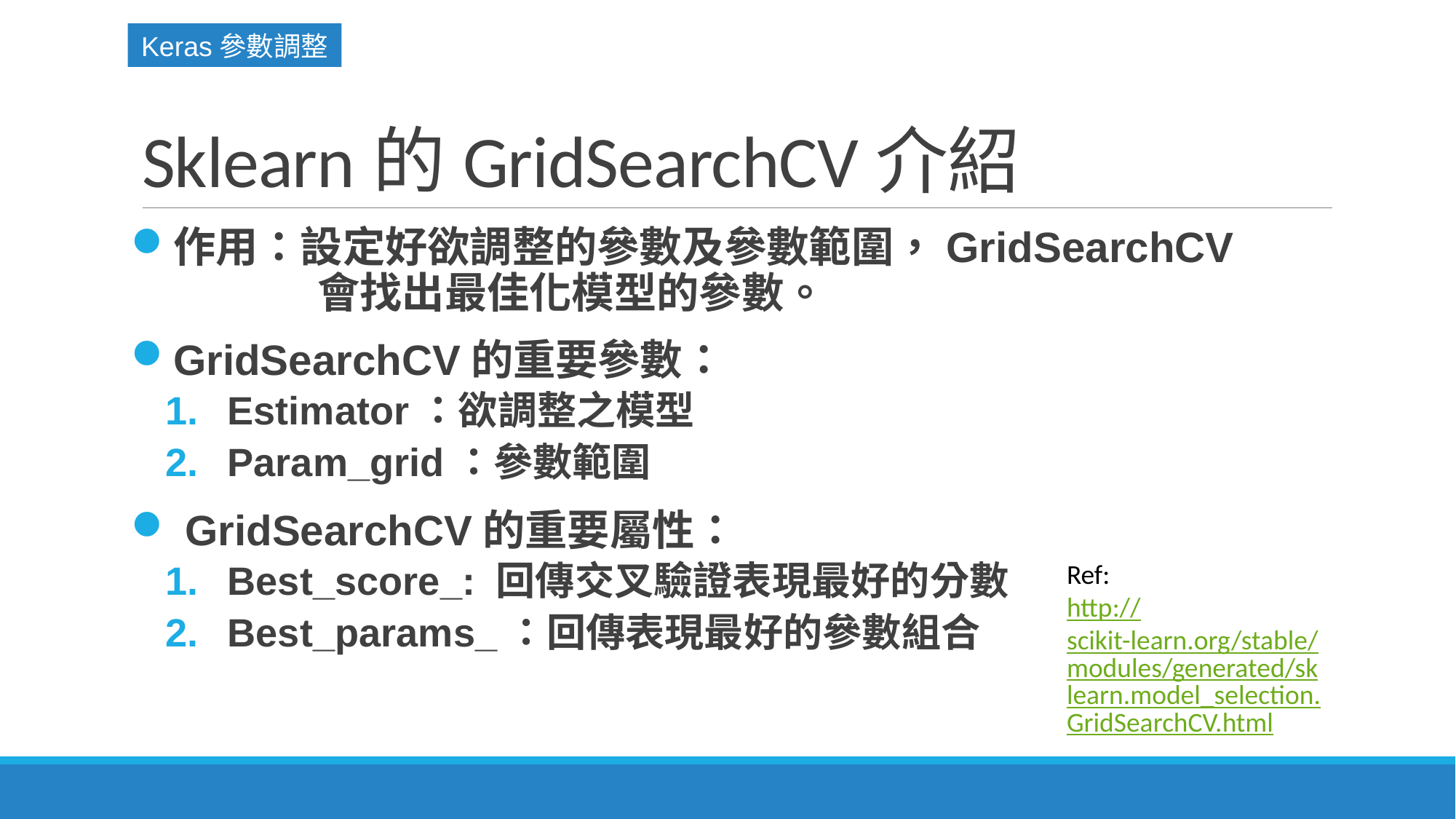

Keras參數調整
# Sklearn的GridSearchCV介紹
作用：設定好欲調整的參數及參數範圍，GridSearchCV
              會找出最佳化模型的參數。
GridSearchCV的重要參數：
Estimator：欲調整之模型
Param_grid：參數範圍
 GridSearchCV的重要屬性：
Best_score_: 回傳交叉驗證表現最好的分數
Best_params_：回傳表現最好的參數組合

Ref:
http://scikit-learn.org/stable/modules/generated/sklearn.model_selection.GridSearchCV.html